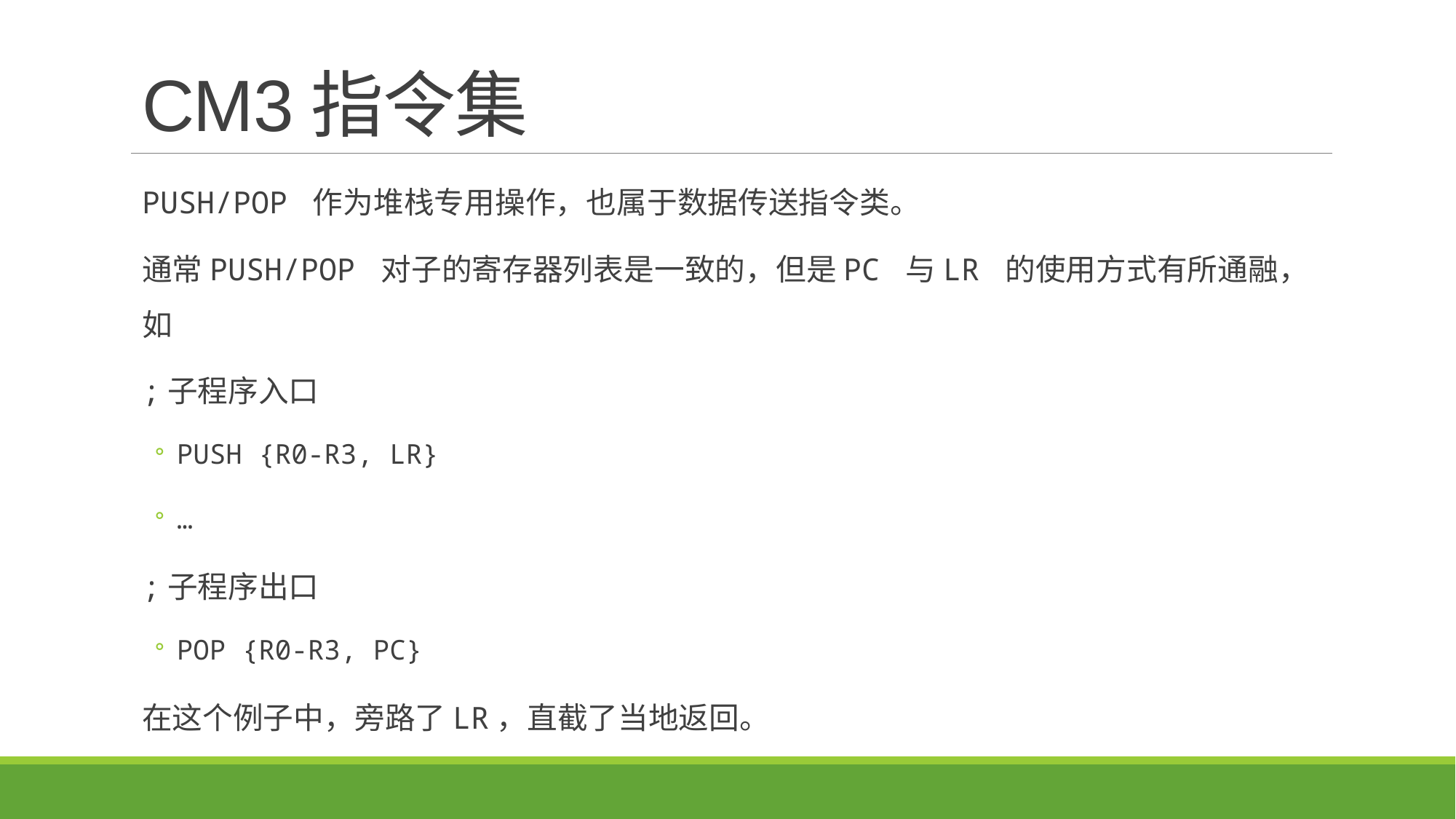

# CM3指令集
PUSH/POP 作为堆栈专用操作，也属于数据传送指令类。
通常PUSH/POP 对子的寄存器列表是一致的，但是PC 与LR 的使用方式有所通融，如
;子程序入口
PUSH {R0-R3, LR}
…
;子程序出口
POP {R0-R3, PC}
在这个例子中，旁路了LR，直截了当地返回。